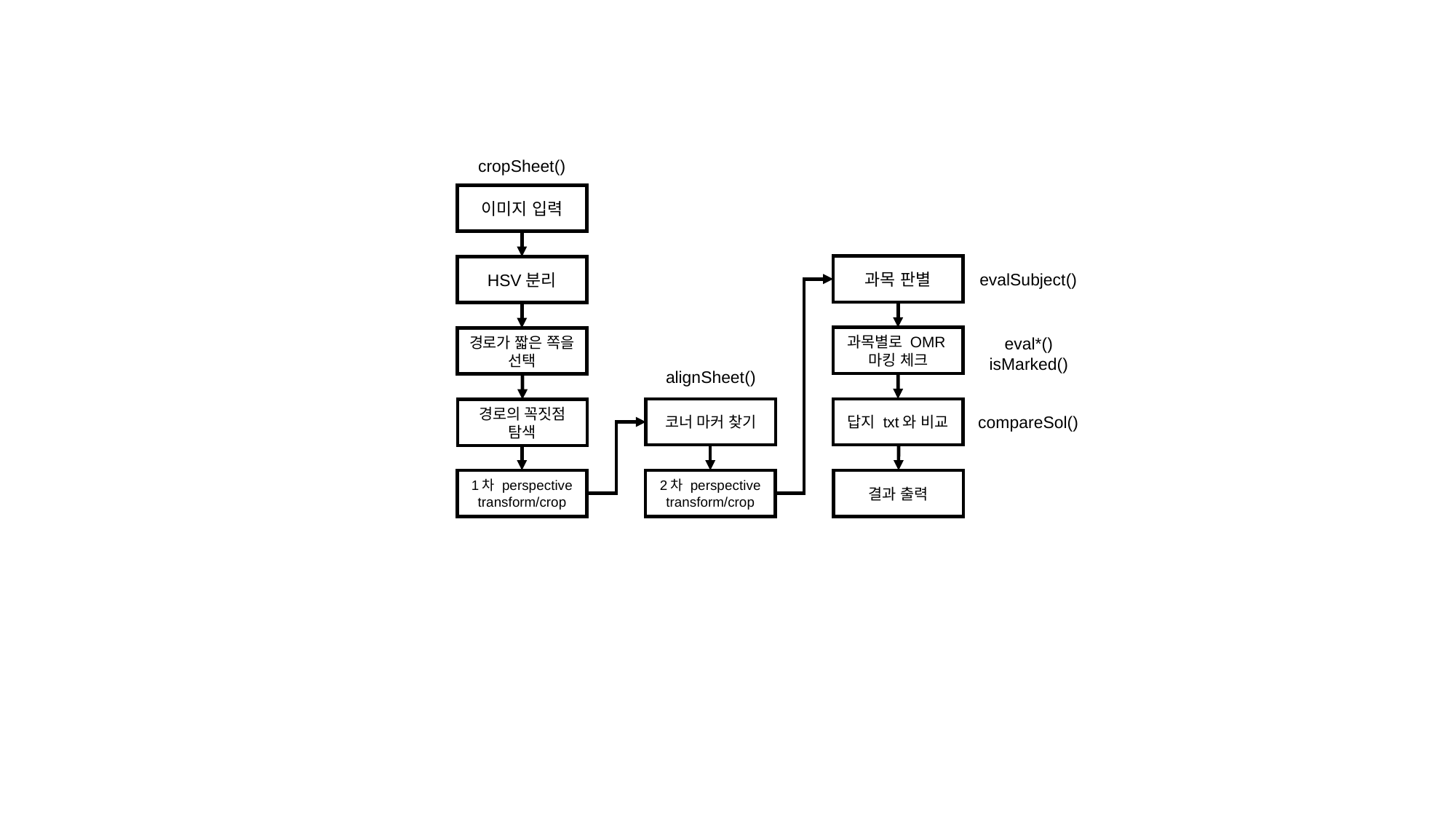

cropSheet()
이미지 입력
과목 판별
evalSubject()
HSV분리
과목별로 OMR마킹 체크
경로가 짧은 쪽을 선택
eval*()
isMarked()
alignSheet()
compareSol()
코너 마커 찾기
답지 txt와 비교
경로의 꼭짓점 탐색
1차 perspective transform/crop
2차 perspective transform/crop
결과 출력